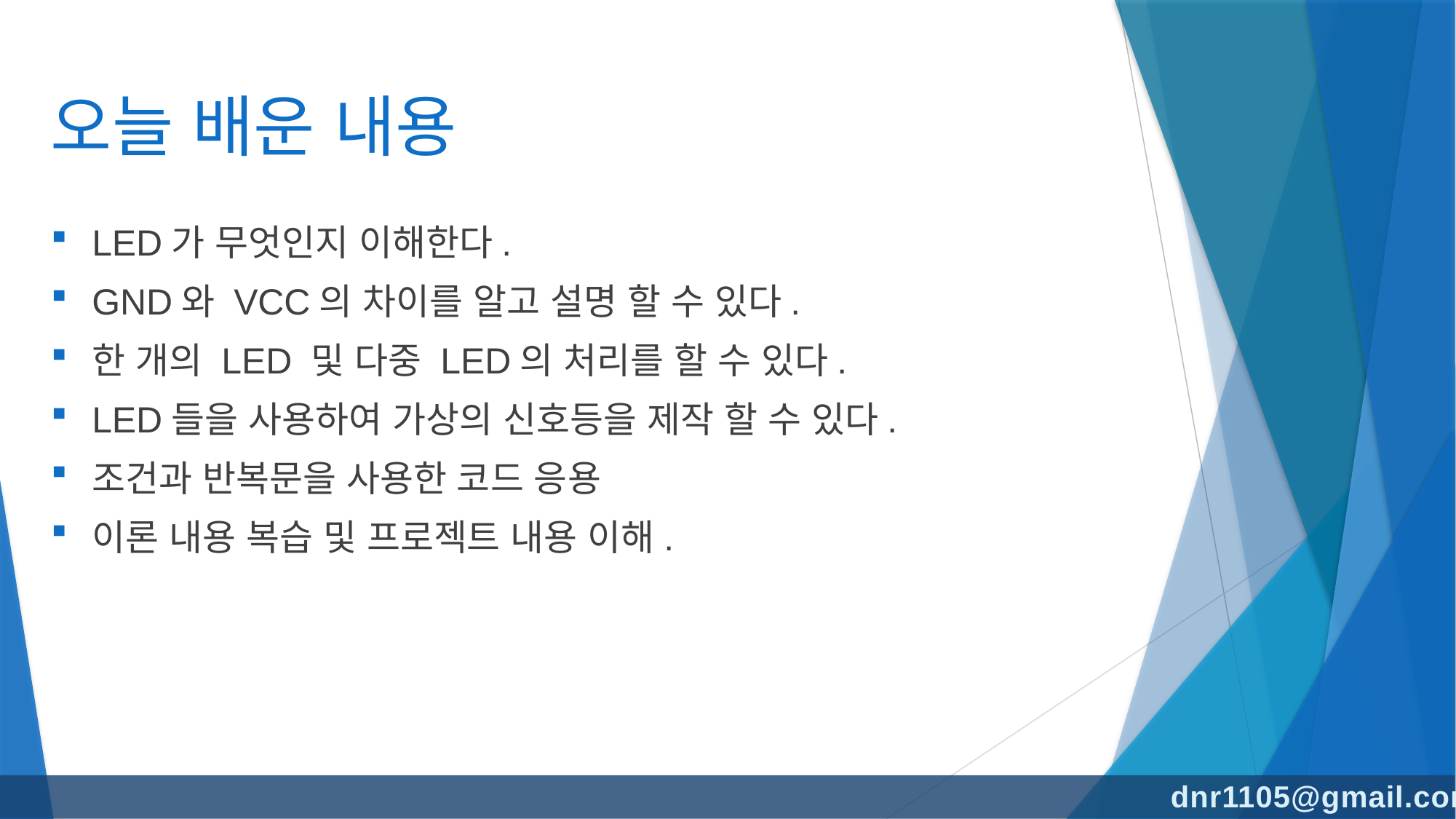

# 오늘 배운 내용
LED가 무엇인지 이해한다.
GND와 VCC의 차이를 알고 설명 할 수 있다.
한 개의 LED 및 다중 LED의 처리를 할 수 있다.
LED들을 사용하여 가상의 신호등을 제작 할 수 있다.
조건과 반복문을 사용한 코드 응용
이론 내용 복습 및 프로젝트 내용 이해.